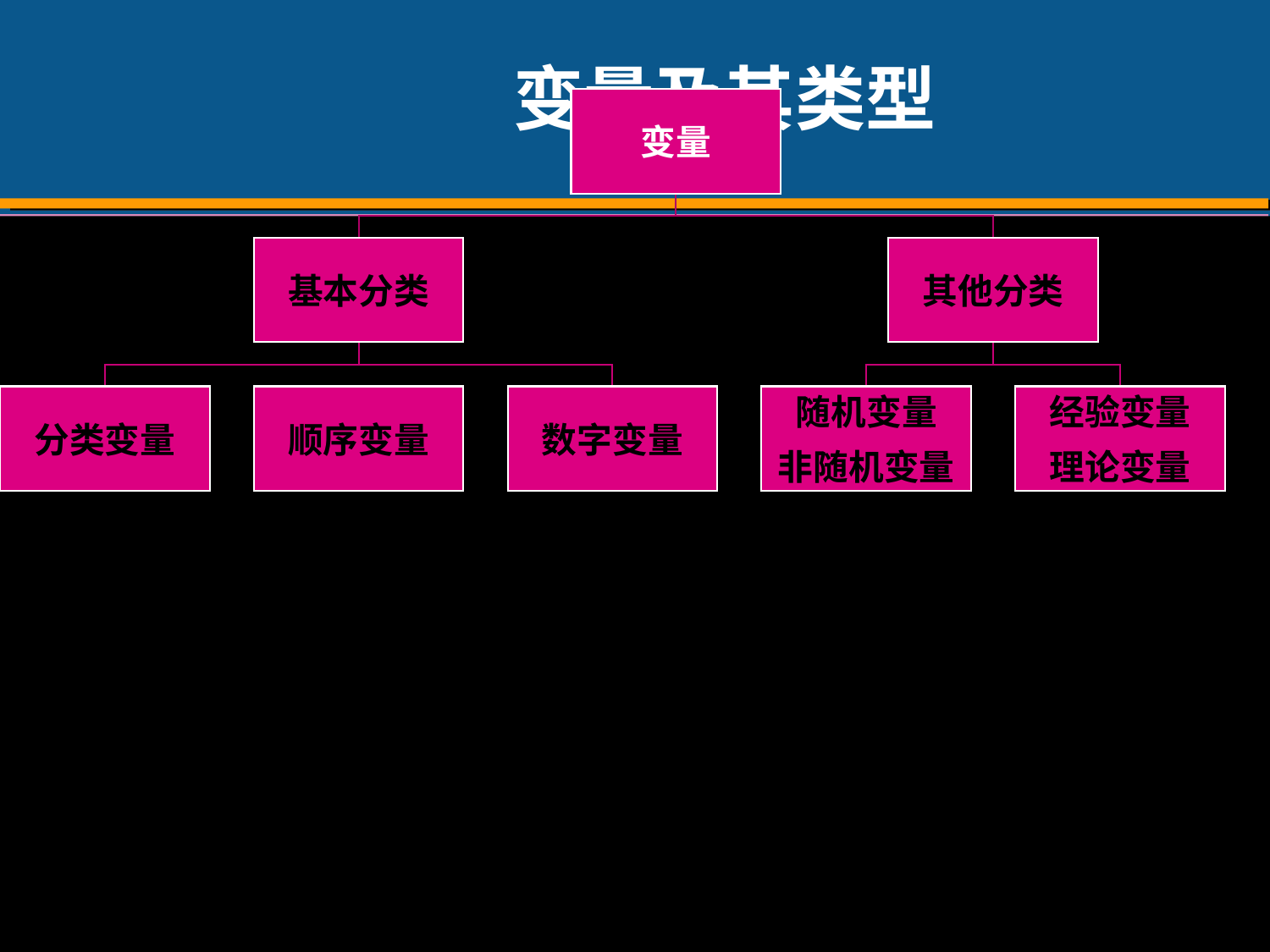

# 变量及其类型

变量
基本分类
分类变量
顺序变量
数字变量
其他分类
随机变量
非随机变量
经验变量
理论变量